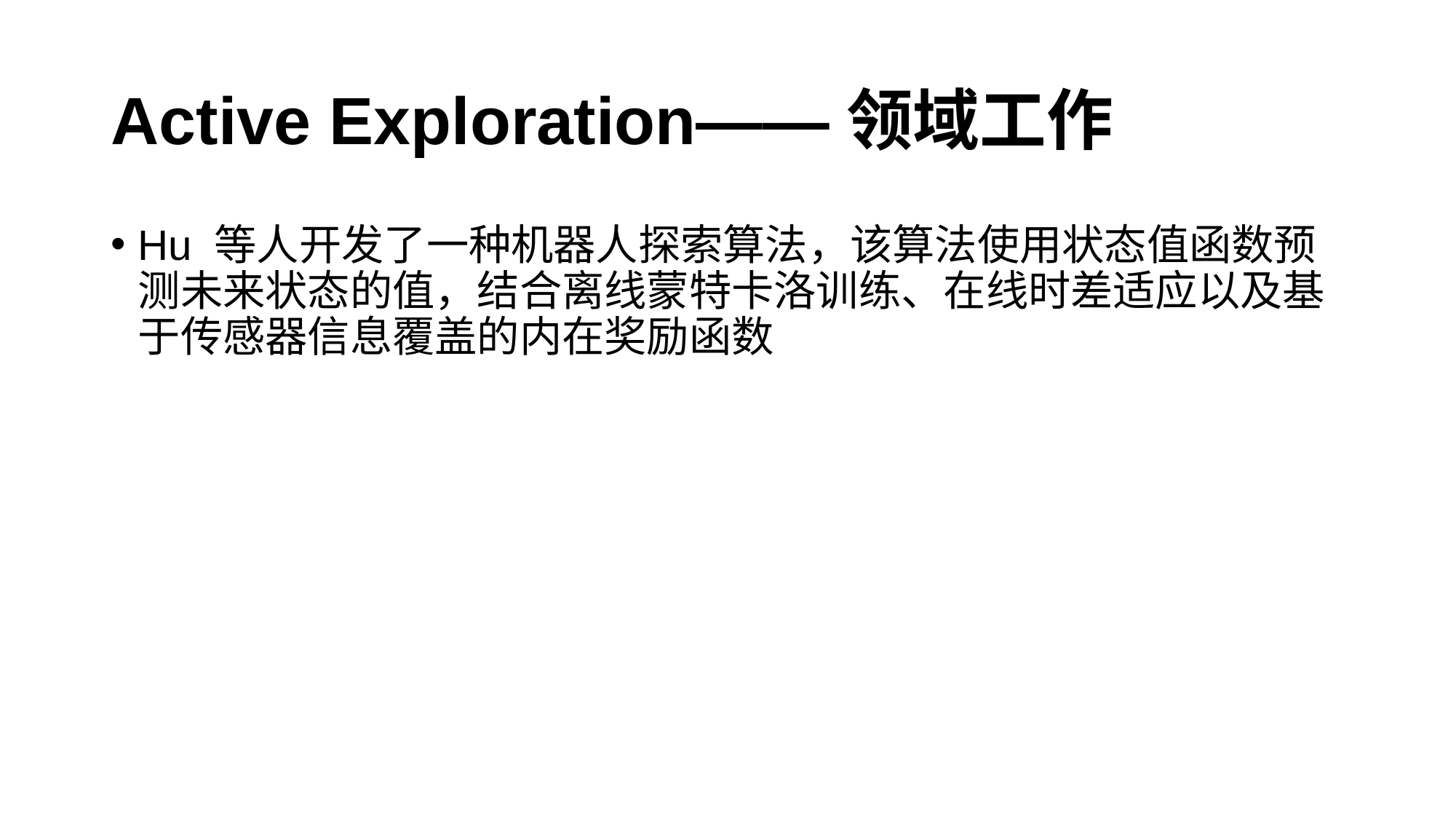

# Active Exploration——领域工作
Hu 等人开发了一种机器人探索算法，该算法使用状态值函数预测未来状态的值，结合离线蒙特卡洛训练、在线时差适应以及基于传感器信息覆盖的内在奖励函数